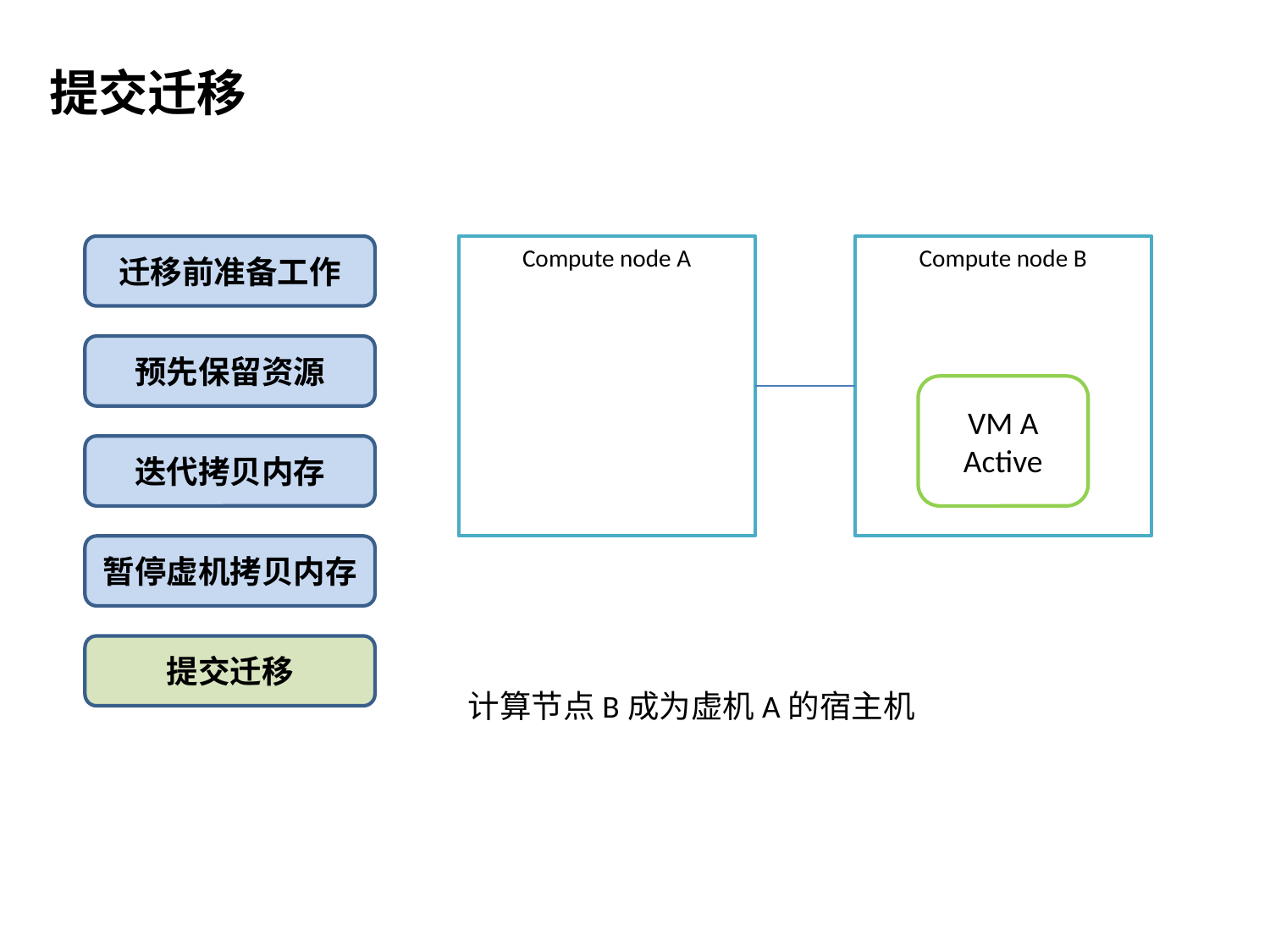

提交迁移
迁移前准备工作
Compute node A
Compute node B
预先保留资源
VM A
Active
迭代拷贝内存
暂停虚机拷贝内存
提交迁移
计算节点B成为虚机A的宿主机